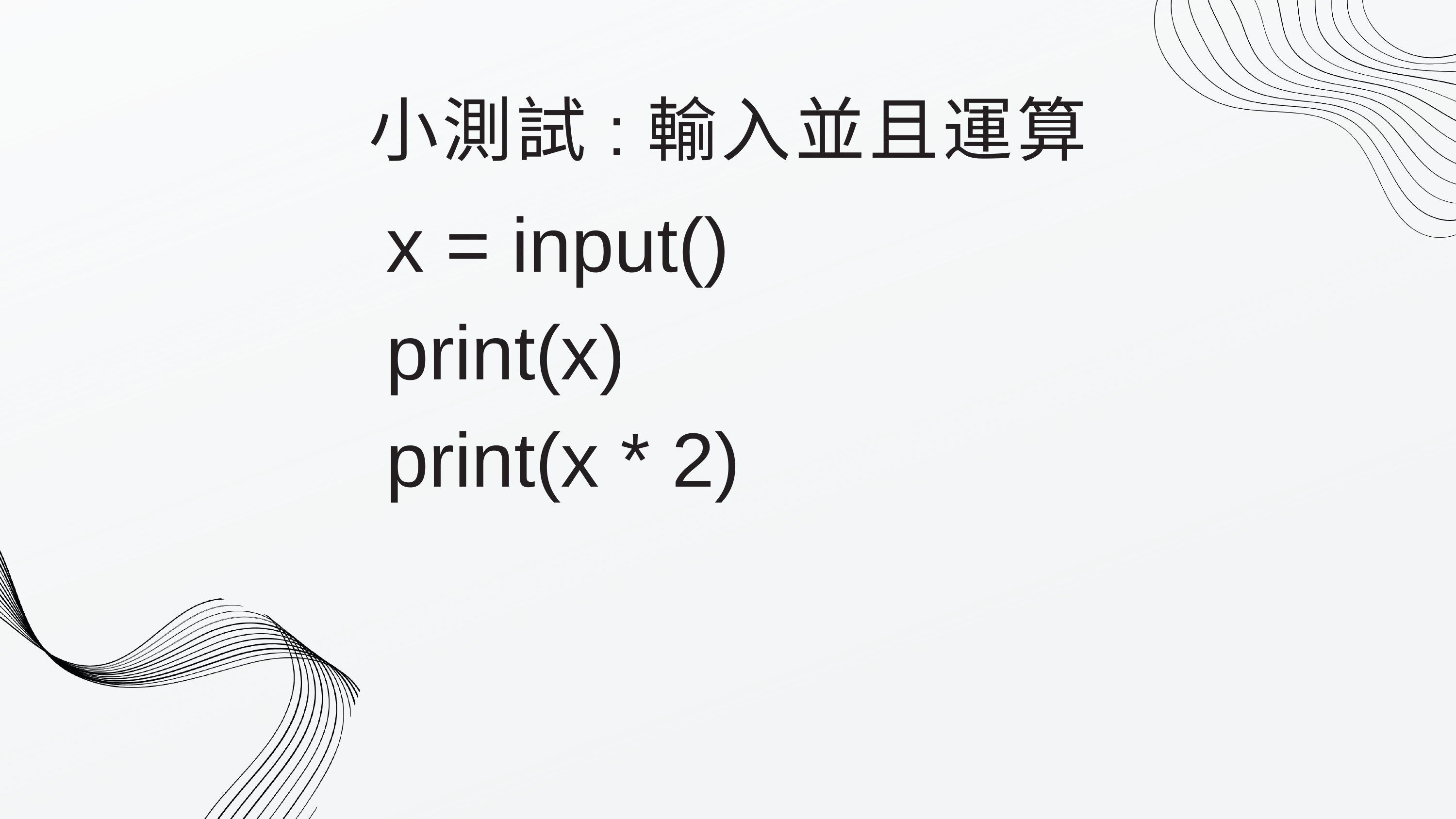

小測試:輸入並且運算
x = input()
print(x)
print(x * 2)